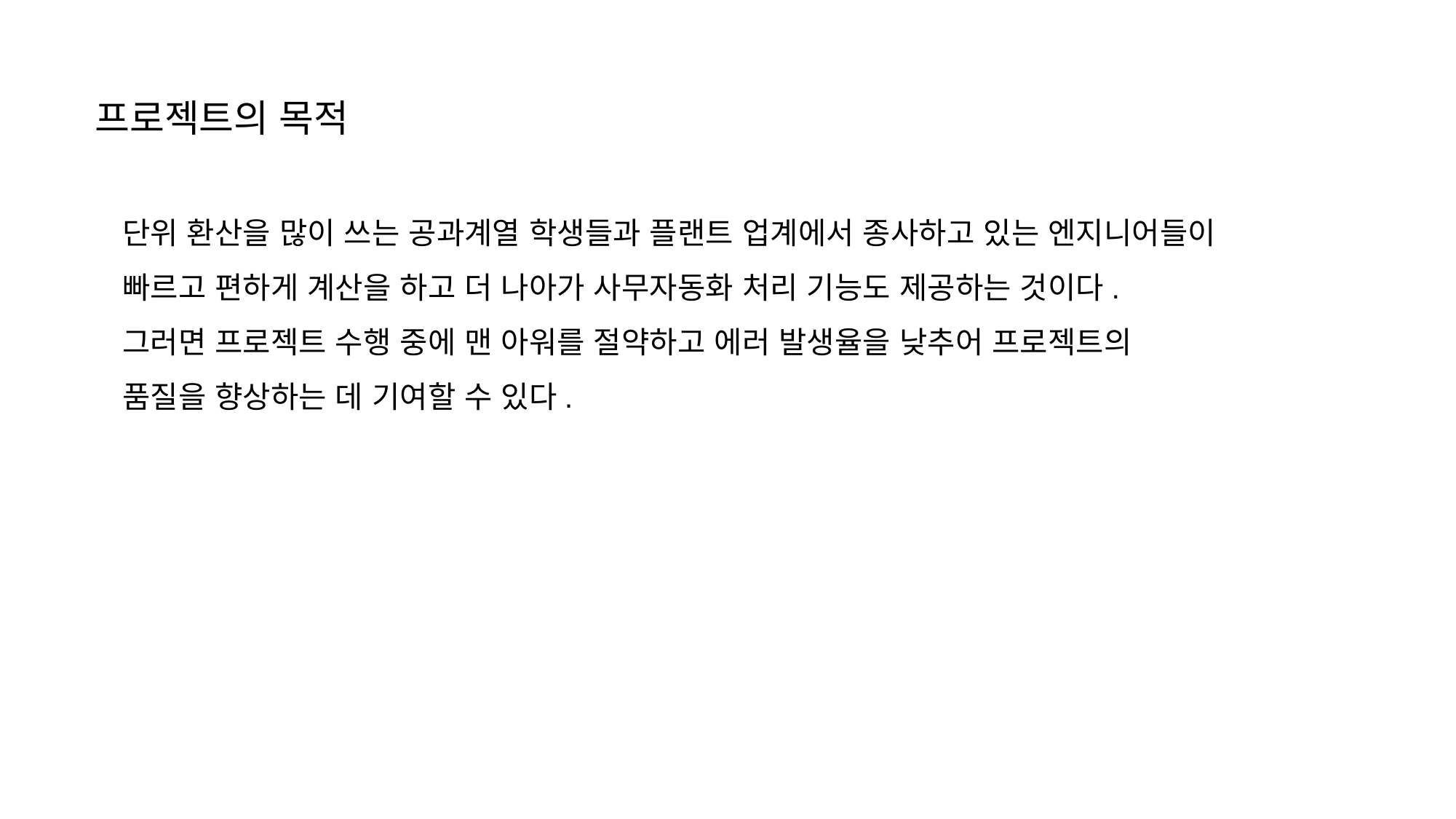

프로젝트의 목적
단위 환산을 많이 쓰는 공과계열 학생들과 플랜트 업계에서 종사하고 있는 엔지니어들이 빠르고 편하게 계산을 하고 더 나아가 사무자동화 처리 기능도 제공하는 것이다.
그러면 프로젝트 수행 중에 맨 아워를 절약하고 에러 발생율을 낮추어 프로젝트의
품질을 향상하는 데 기여할 수 있다.